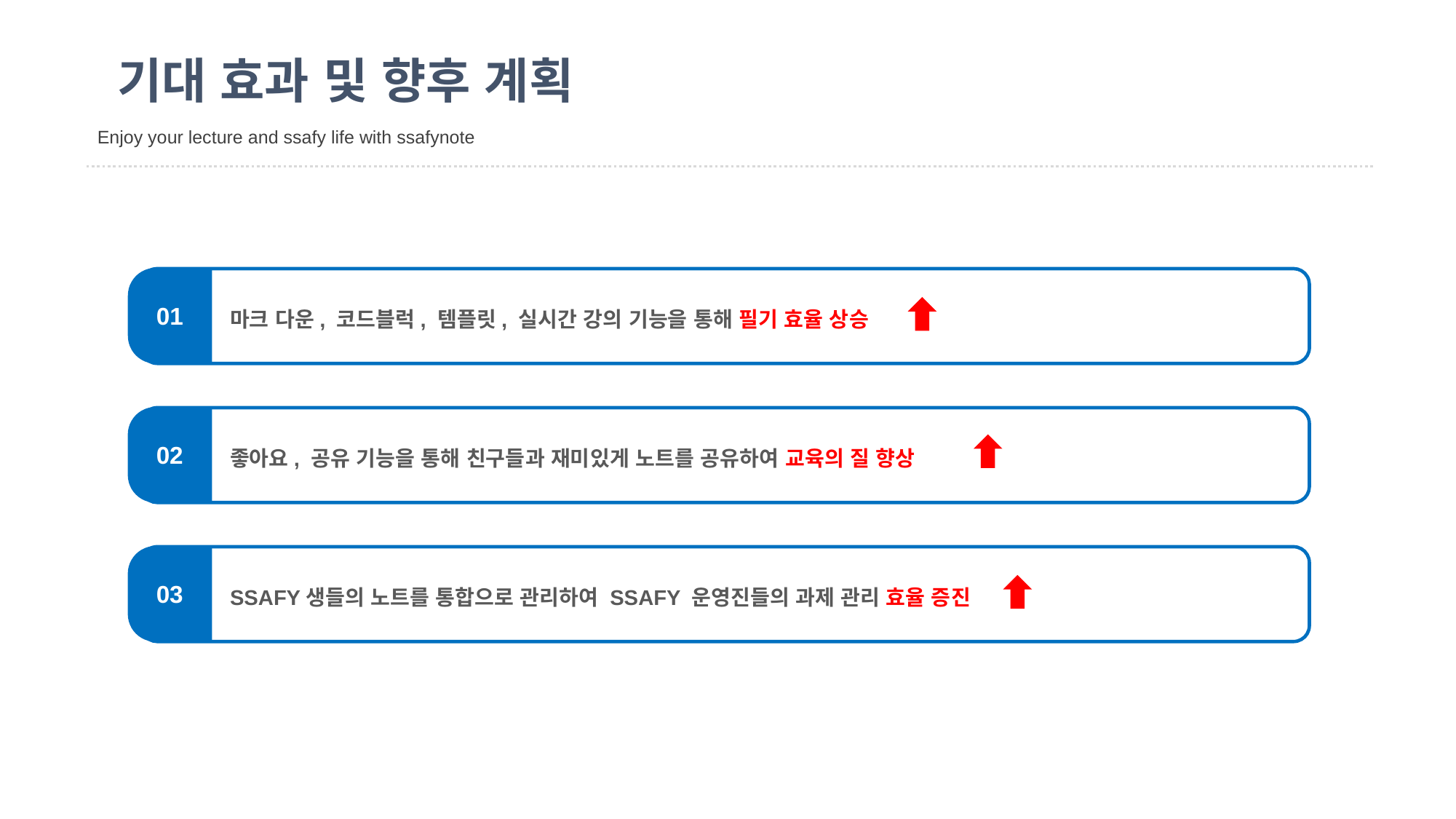

기대 효과 및 향후 계획
Enjoy your lecture and ssafy life with ssafynote

마크 다운, 코드블럭, 템플릿, 실시간 강의 기능을 통해 필기 효율 상승
01

좋아요, 공유 기능을 통해 친구들과 재미있게 노트를 공유하여 교육의 질 향상
02

SSAFY생들의 노트를 통합으로 관리하여 SSAFY 운영진들의 과제 관리 효율 증진
03